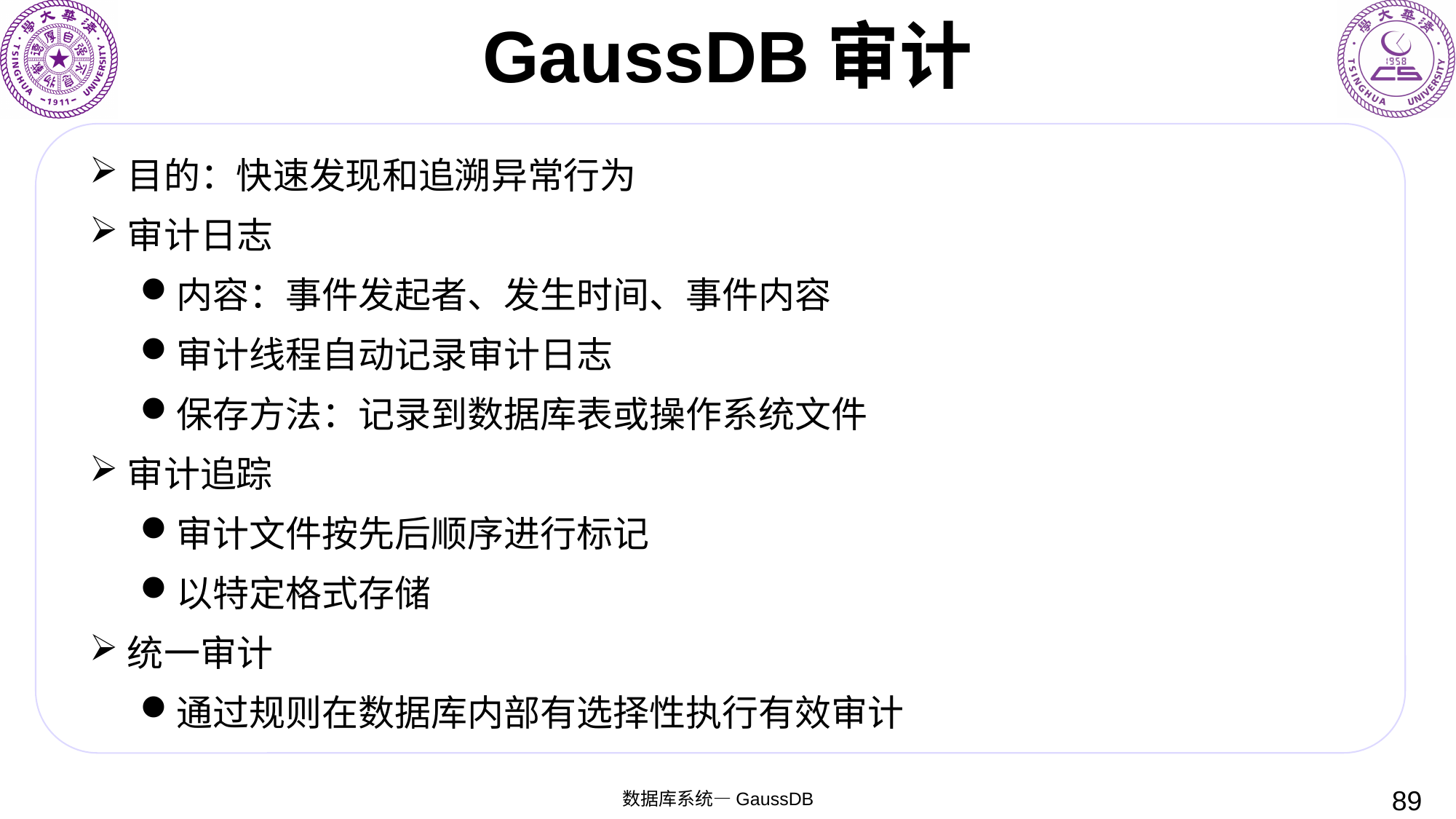

# GaussDB审计

目的：快速发现和追溯异常行为
审计日志
内容：事件发起者、发生时间、事件内容
审计线程自动记录审计日志
保存方法：记录到数据库表或操作系统文件
审计追踪
审计文件按先后顺序进行标记
以特定格式存储
统一审计
通过规则在数据库内部有选择性执行有效审计

89
数据库系统—GaussDB